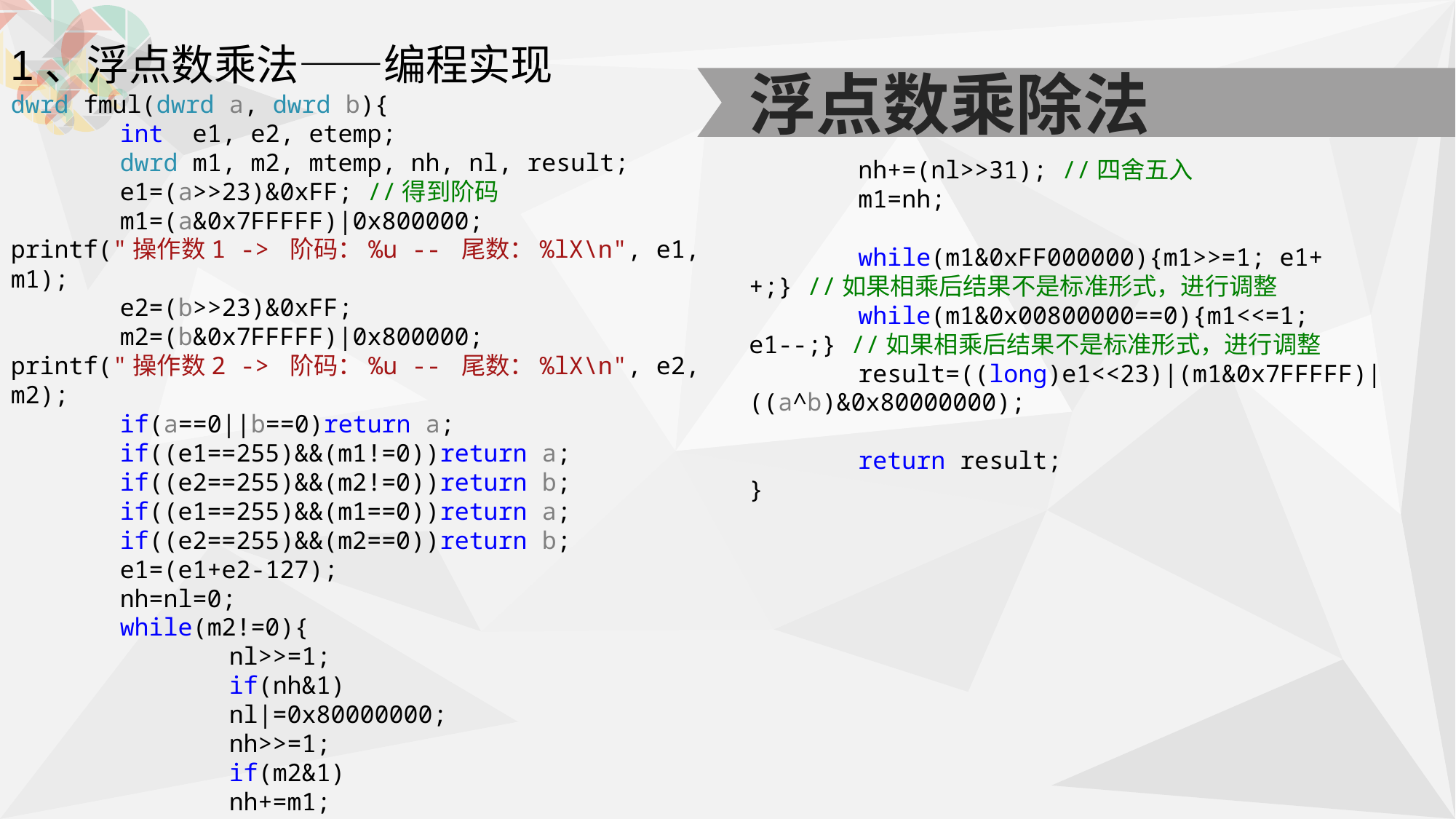

1、浮点数乘法——编程实现
dwrd fmul(dwrd a, dwrd b){
	int  e1, e2, etemp;
	dwrd m1, m2, mtemp, nh, nl, result;
	e1=(a>>23)&0xFF; //得到阶码
	m1=(a&0x7FFFFF)|0x800000;
printf("操作数1 -> 阶码：%u -- 尾数：%lX\n", e1, m1);
	e2=(b>>23)&0xFF;
	m2=(b&0x7FFFFF)|0x800000;
printf("操作数2 -> 阶码：%u -- 尾数：%lX\n", e2, m2);
	if(a==0||b==0)return a;
	if((e1==255)&&(m1!=0))return a;
	if((e2==255)&&(m2!=0))return b;
	if((e1==255)&&(m1==0))return a;
	if((e2==255)&&(m2==0))return b;
	e1=(e1+e2-127);
	nh=nl=0;
	while(m2!=0){
		nl>>=1;
		if(nh&1)
		nl|=0x80000000;
		nh>>=1;
		if(m2&1)
		nh+=m1;
		m2>>=1;
	}

浮点数乘除法

	nh+=(nl>>31); //四舍五入
	m1=nh;

	while(m1&0xFF000000){m1>>=1; e1++;} //如果相乘后结果不是标准形式，进行调整
	while(m1&0x00800000==0){m1<<=1; e1--;} //如果相乘后结果不是标准形式，进行调整
	result=((long)e1<<23)|(m1&0x7FFFFF)|((a^b)&0x80000000);

	return result;
}